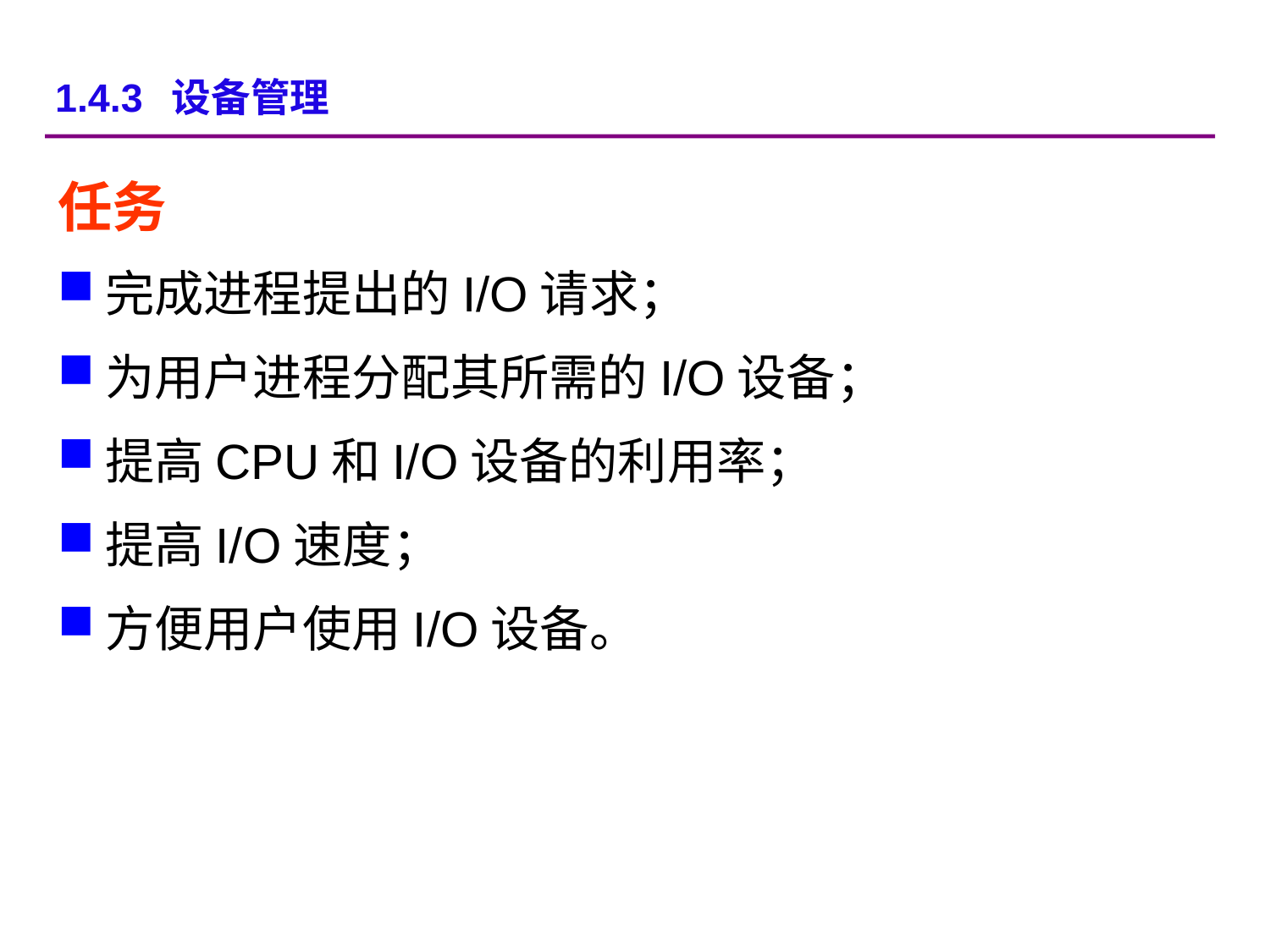

1.4.3  设备管理

任务
完成进程提出的I/O请求；
为用户进程分配其所需的I/O设备；
提高CPU和I/O设备的利用率；
提高I/O速度；
方便用户使用I/O设备。